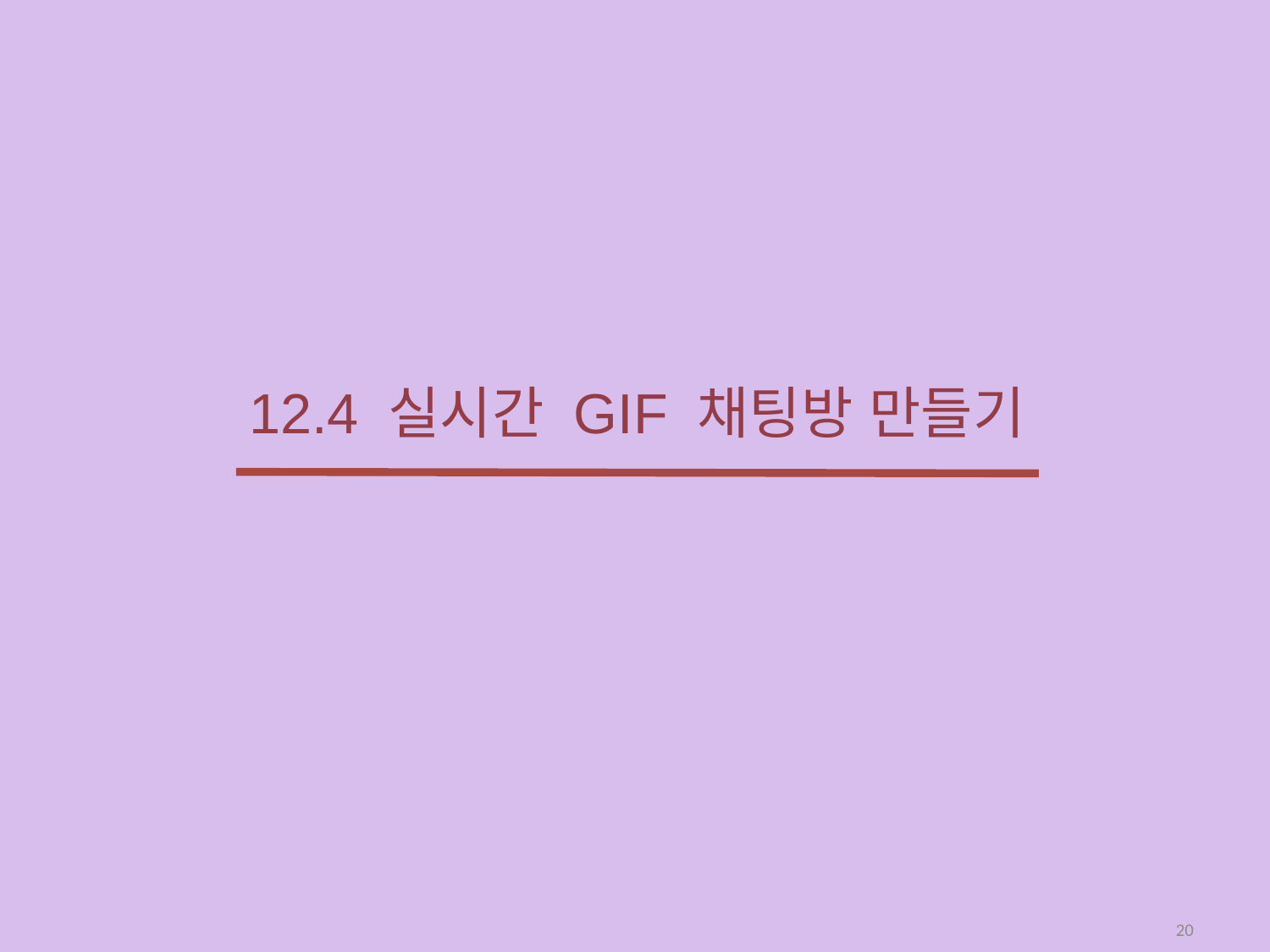

# 12.4 실시간 GIF 채팅방 만들기
20